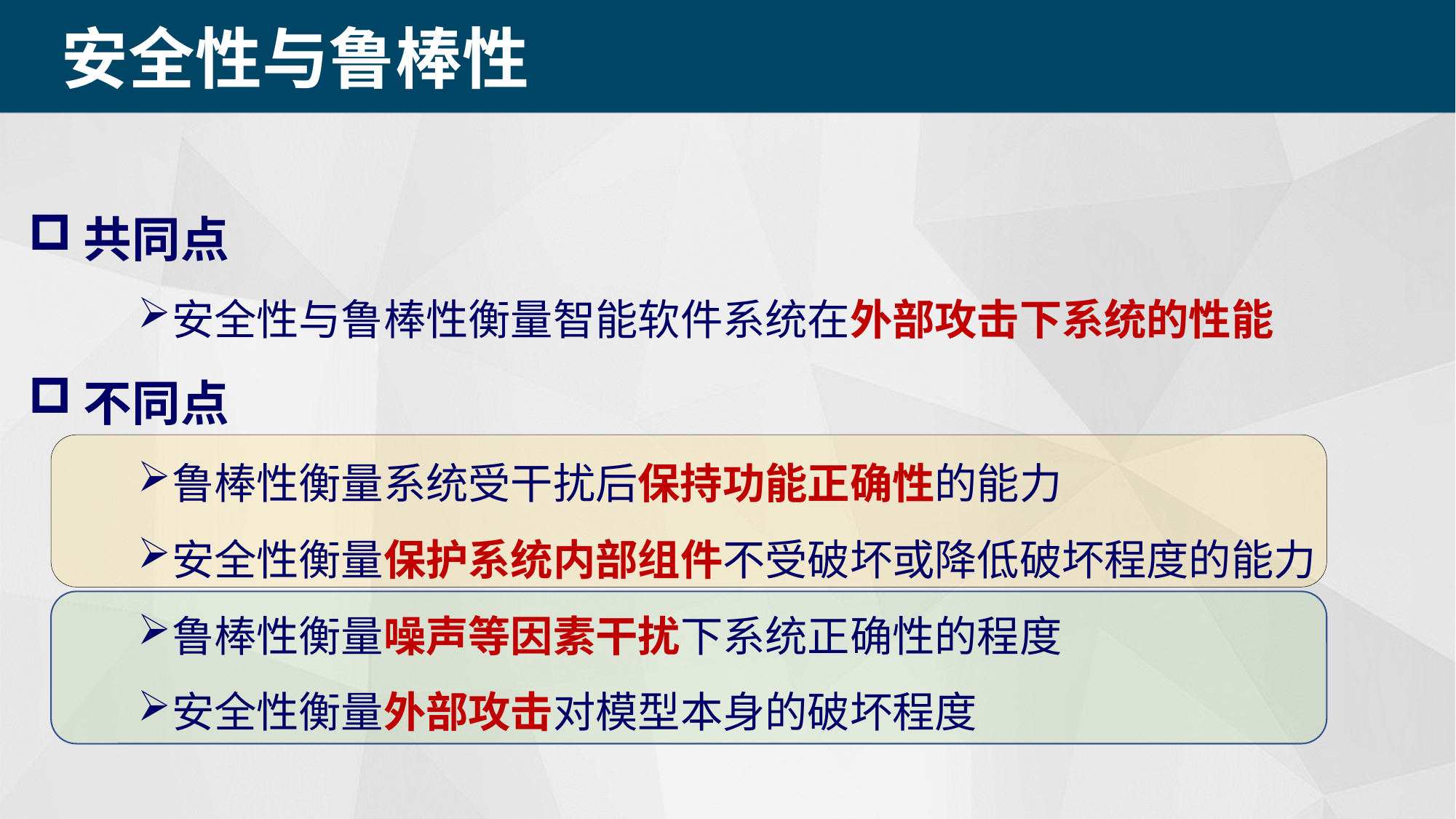

安全性与鲁棒性
共同点
安全性与鲁棒性衡量智能软件系统在外部攻击下系统的性能
不同点
鲁棒性衡量系统受干扰后保持功能正确性的能力
安全性衡量保护系统内部组件不受破坏或降低破坏程度的能力
鲁棒性衡量噪声等因素干扰下系统正确性的程度
安全性衡量外部攻击对模型本身的破坏程度